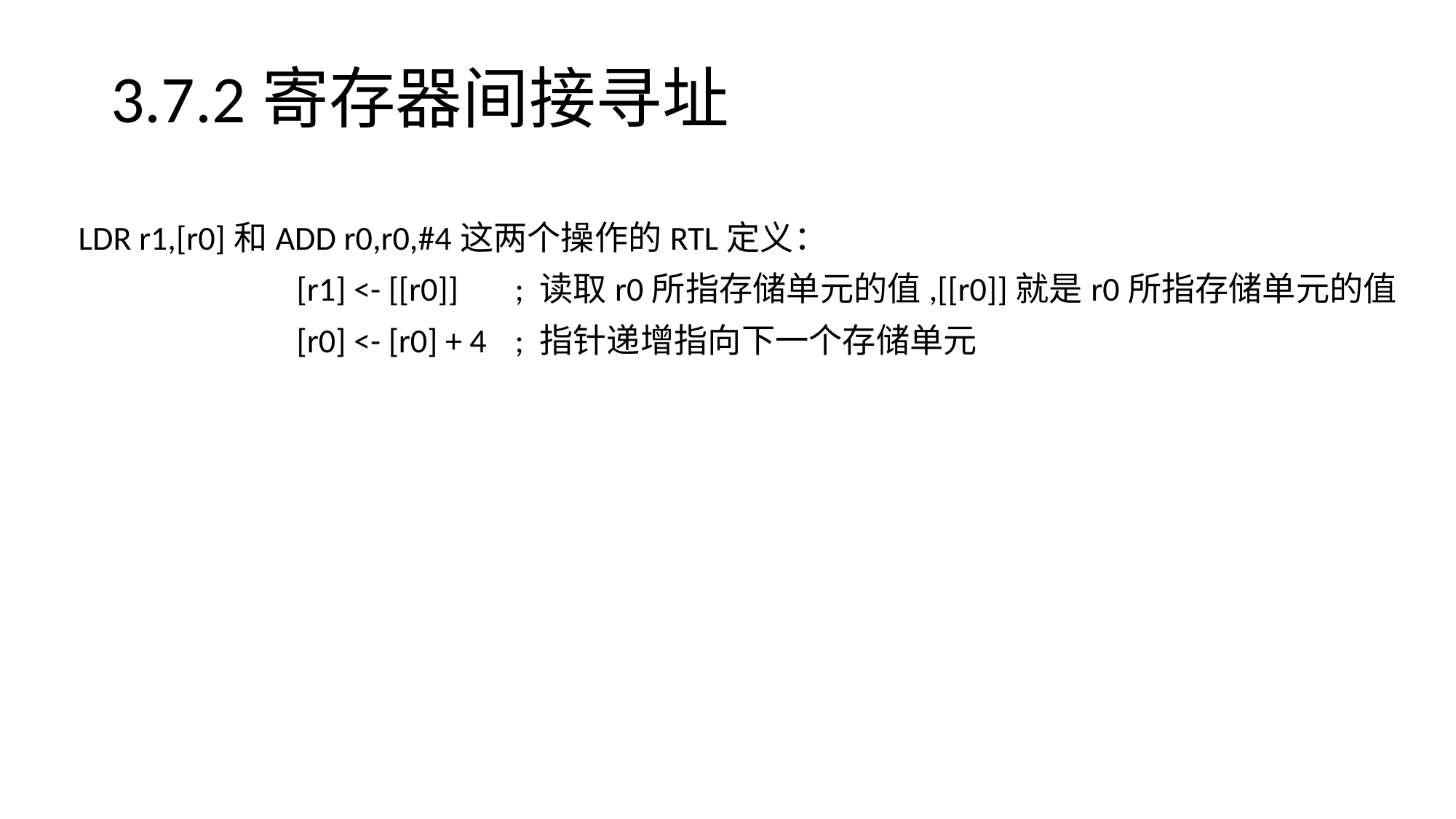

# 3.7.2寄存器间接寻址

LDR r1,[r0]和ADD r0,r0,#4这两个操作的RTL定义：
		[r1] <- [[r0]]	; 读取r0所指存储单元的值,[[r0]]就是r0所指存储单元的值
		[r0] <- [r0] + 4	; 指针递增指向下一个存储单元